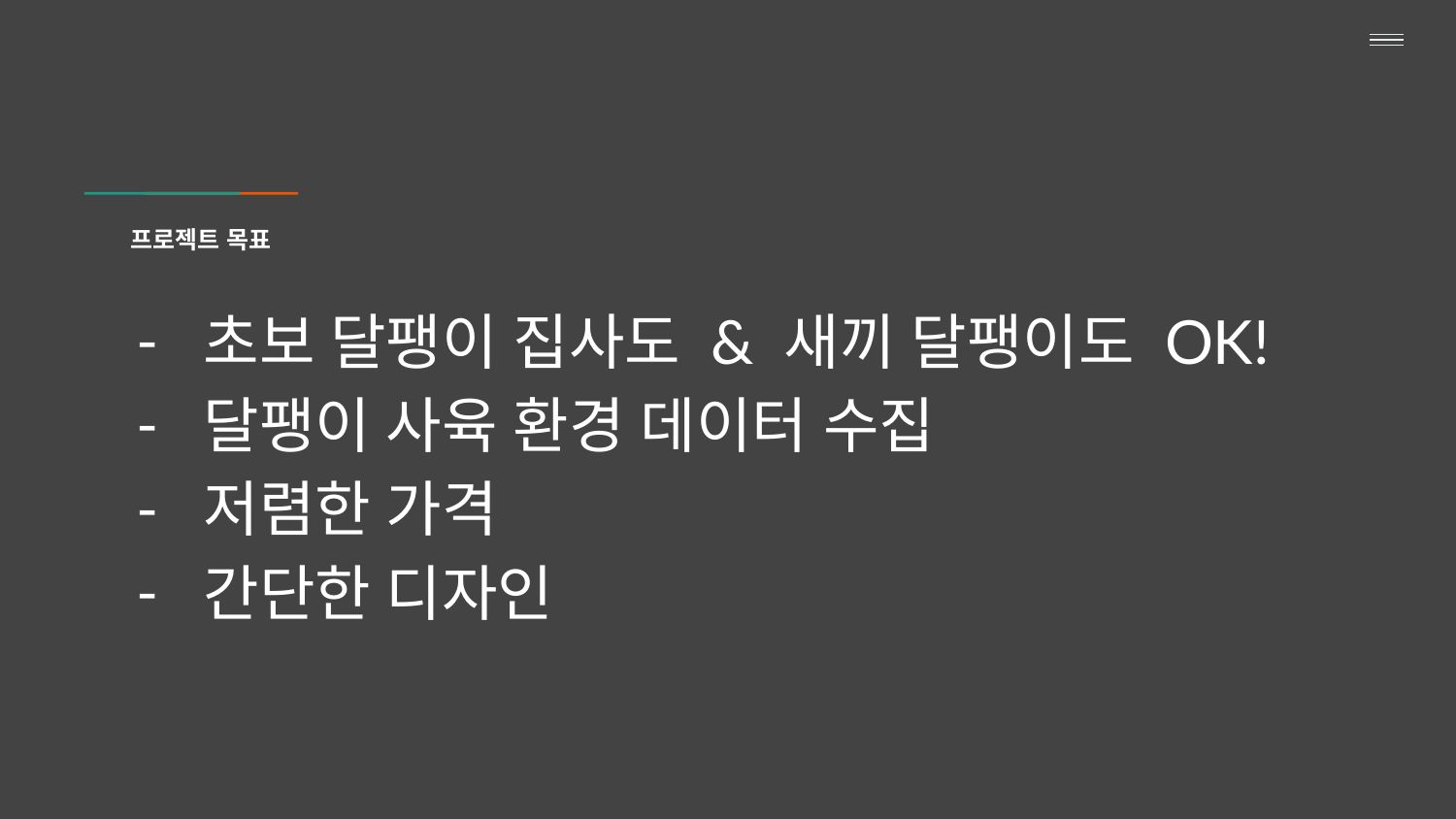

# 프로젝트 목표
초보 달팽이 집사도 & 새끼 달팽이도 OK!
달팽이 사육 환경 데이터 수집
저렴한 가격
간단한 디자인